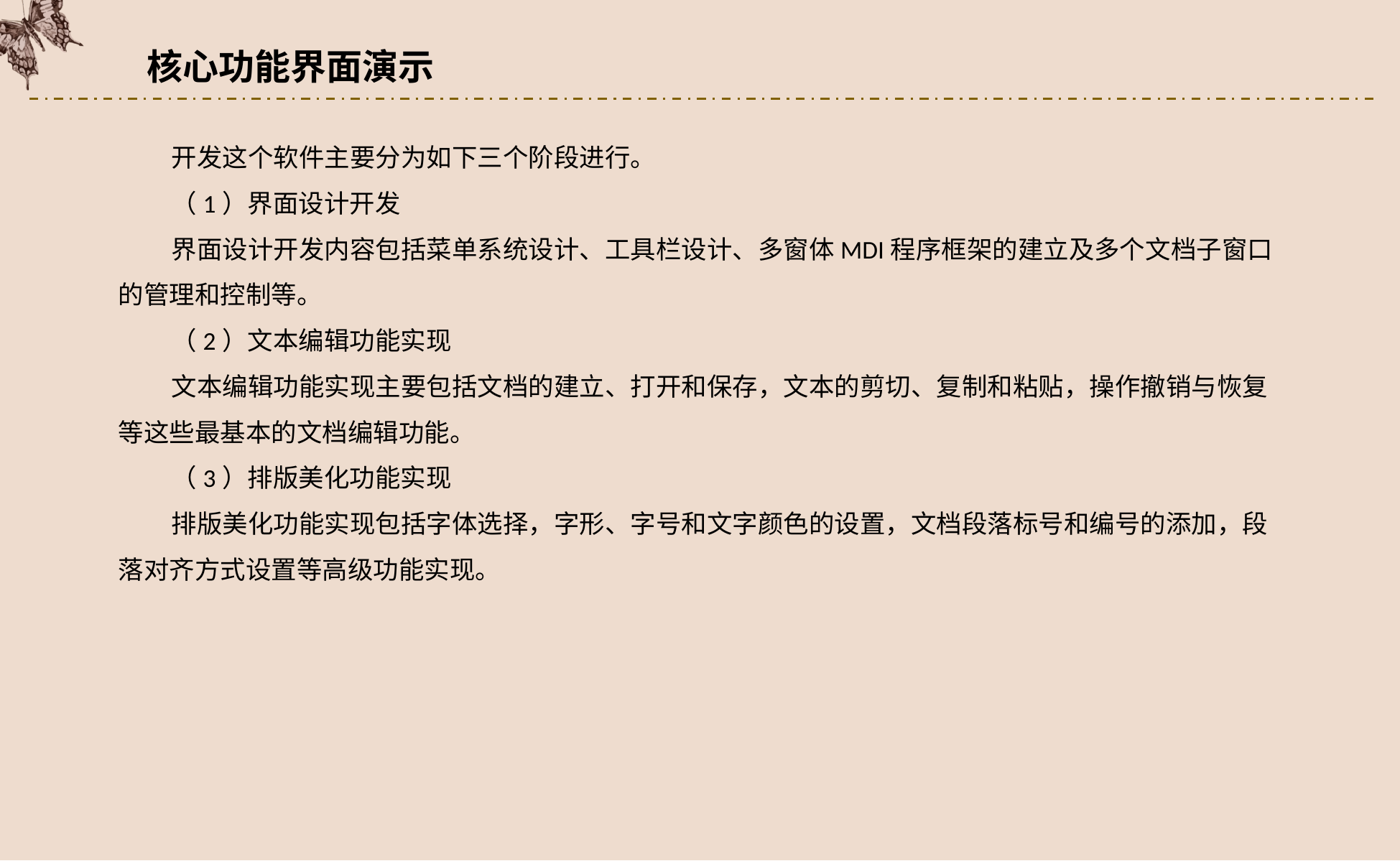

核心功能界面演示
开发这个软件主要分为如下三个阶段进行。
（1）界面设计开发
界面设计开发内容包括菜单系统设计、工具栏设计、多窗体MDI程序框架的建立及多个文档子窗口的管理和控制等。
（2）文本编辑功能实现
文本编辑功能实现主要包括文档的建立、打开和保存，文本的剪切、复制和粘贴，操作撤销与恢复等这些最基本的文档编辑功能。
（3）排版美化功能实现
排版美化功能实现包括字体选择，字形、字号和文字颜色的设置，文档段落标号和编号的添加，段落对齐方式设置等高级功能实现。